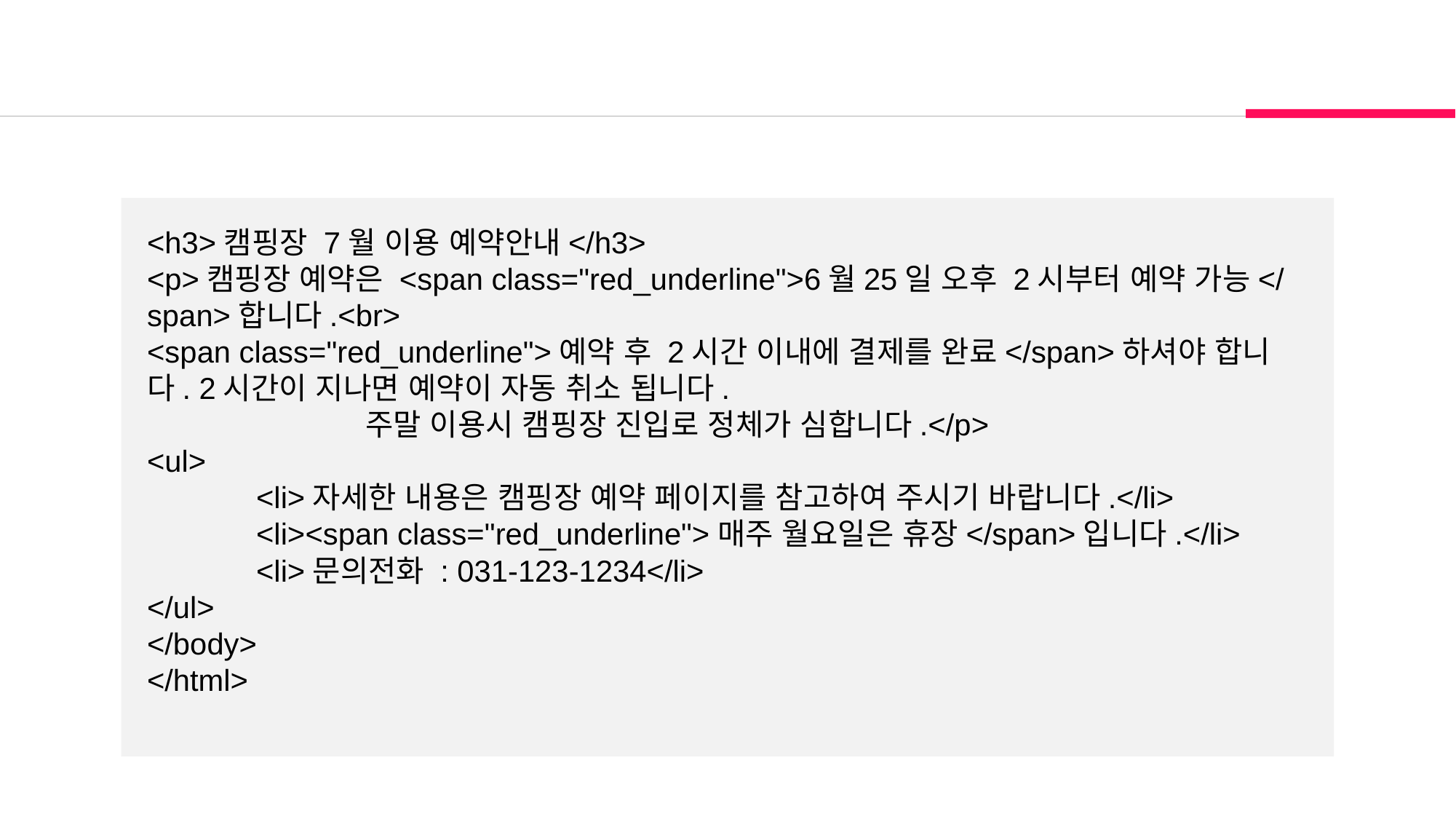

<h3>캠핑장 7월 이용 예약안내</h3>
<p>캠핑장 예약은 <span class="red_underline">6월25일 오후 2시부터 예약 가능</span>합니다.<br>
<span class="red_underline">예약 후 2시간 이내에 결제를 완료</span>하셔야 합니다. 2시간이 지나면 예약이 자동 취소 됩니다.
		주말 이용시 캠핑장 진입로 정체가 심합니다.</p>
<ul>
	<li>자세한 내용은 캠핑장 예약 페이지를 참고하여 주시기 바랍니다.</li>
	<li><span class="red_underline">매주 월요일은 휴장</span>입니다.</li>
	<li>문의전화 : 031-123-1234</li>
</ul>
</body>
</html>